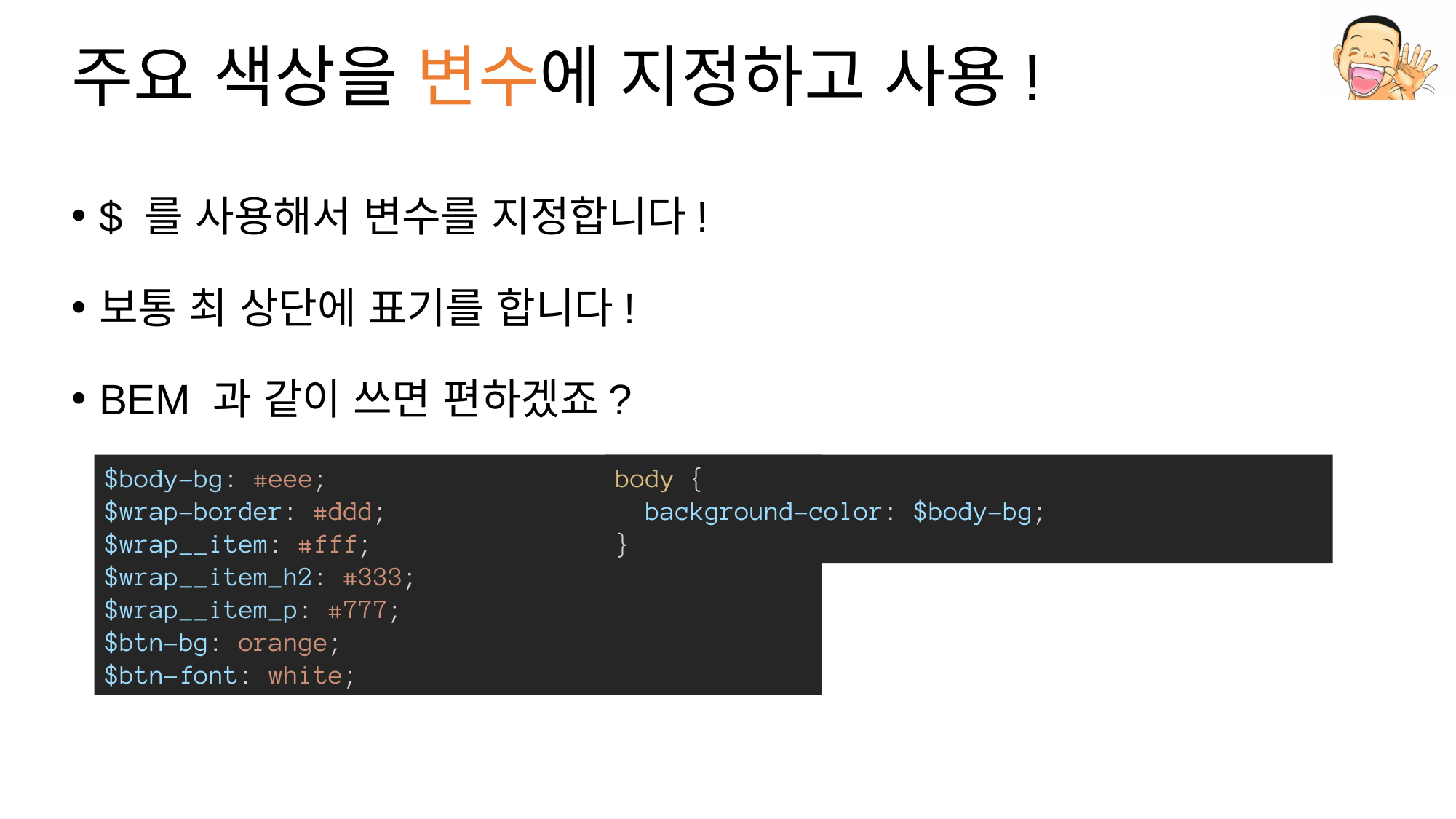

# 주요 색상을 변수에 지정하고 사용!
$ 를 사용해서 변수를 지정합니다!
보통 최 상단에 표기를 합니다!
BEM 과 같이 쓰면 편하겠죠?
body {
  background-color: $body-bg;
}
$body-bg: #eee;
$wrap-border: #ddd;
$wrap__item: #fff;
$wrap__item_h2: #333;
$wrap__item_p: #777;
$btn-bg: orange;
$btn-font: white;